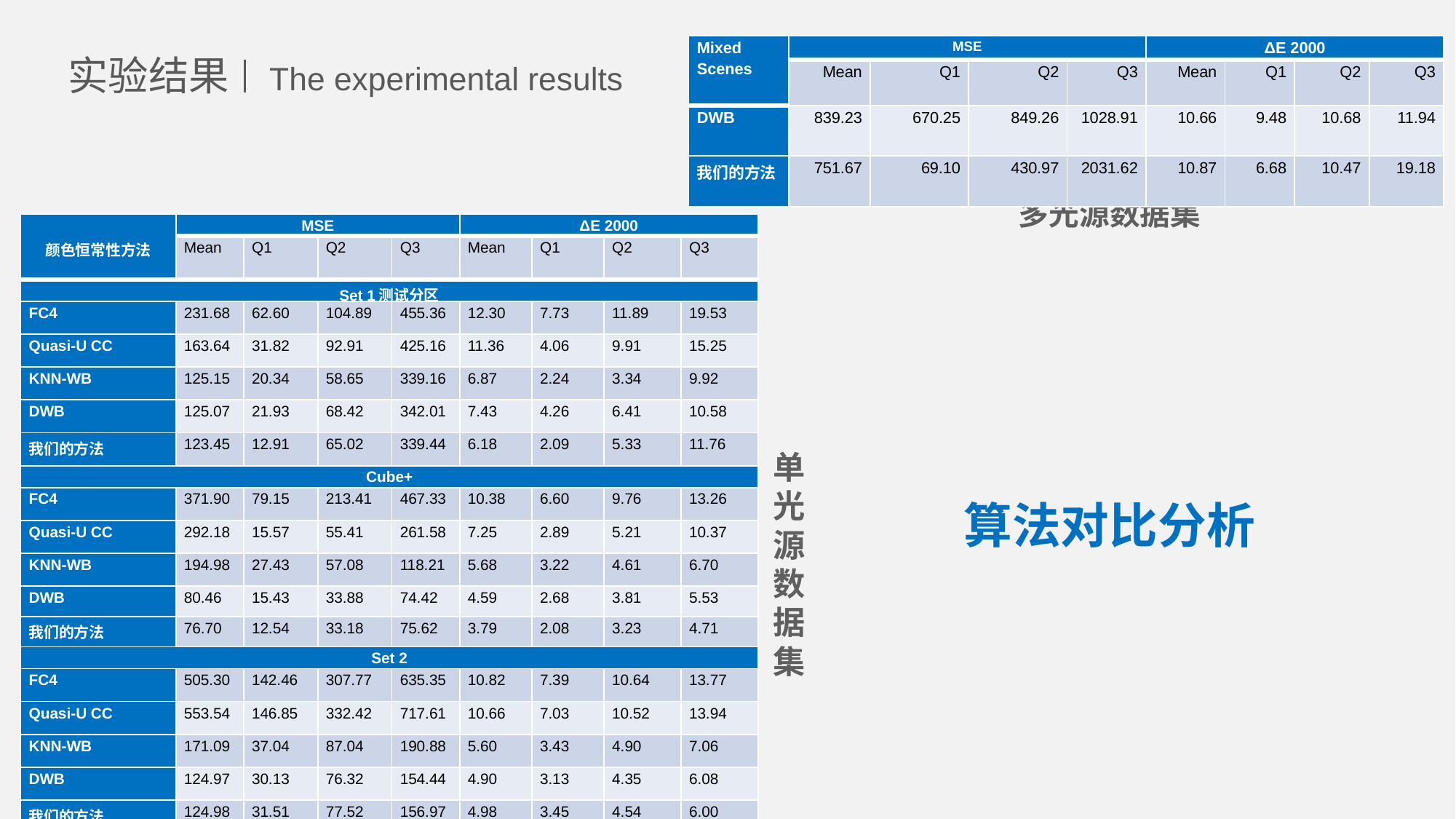

| Mixed Scenes | MSE |  |  |  | ΔE 2000 |  |  |  |
| --- | --- | --- | --- | --- | --- | --- | --- | --- |
|  | Mean | Q1 | Q2 | Q3 | Mean | Q1 | Q2 | Q3 |
| DWB | 839.23 | 670.25 | 849.26 | 1028.91 | 10.66 | 9.48 | 10.68 | 11.94 |
| 我们的方法 | 751.67 | 69.10 | 430.97 | 2031.62 | 10.87 | 6.68 | 10.47 | 19.18 |
实验结果
The experimental results
多光源数据集
| 颜色恒常性方法 | MSE |  |  |  | ΔE 2000 |  |  |  |
| --- | --- | --- | --- | --- | --- | --- | --- | --- |
|  | Mean | Q1 | Q2 | Q3 | Mean | Q1 | Q2 | Q3 |
| Set 1测试分区 |  |  |  |  |  |  |  |  |
| FC4 | 231.68 | 62.60 | 104.89 | 455.36 | 12.30 | 7.73 | 11.89 | 19.53 |
| Quasi-U CC | 163.64 | 31.82 | 92.91 | 425.16 | 11.36 | 4.06 | 9.91 | 15.25 |
| KNN-WB | 125.15 | 20.34 | 58.65 | 339.16 | 6.87 | 2.24 | 3.34 | 9.92 |
| DWB | 125.07 | 21.93 | 68.42 | 342.01 | 7.43 | 4.26 | 6.41 | 10.58 |
| 我们的方法 | 123.45 | 12.91 | 65.02 | 339.44 | 6.18 | 2.09 | 5.33 | 11.76 |
| Cube+ |  |  |  |  |  |  |  |  |
| FC4 | 371.90 | 79.15 | 213.41 | 467.33 | 10.38 | 6.60 | 9.76 | 13.26 |
| Quasi-U CC | 292.18 | 15.57 | 55.41 | 261.58 | 7.25 | 2.89 | 5.21 | 10.37 |
| KNN-WB | 194.98 | 27.43 | 57.08 | 118.21 | 5.68 | 3.22 | 4.61 | 6.70 |
| DWB | 80.46 | 15.43 | 33.88 | 74.42 | 4.59 | 2.68 | 3.81 | 5.53 |
| 我们的方法 | 76.70 | 12.54 | 33.18 | 75.62 | 3.79 | 2.08 | 3.23 | 4.71 |
| Set 2 |  |  |  |  |  |  |  |  |
| FC4 | 505.30 | 142.46 | 307.77 | 635.35 | 10.82 | 7.39 | 10.64 | 13.77 |
| Quasi-U CC | 553.54 | 146.85 | 332.42 | 717.61 | 10.66 | 7.03 | 10.52 | 13.94 |
| KNN-WB | 171.09 | 37.04 | 87.04 | 190.88 | 5.60 | 3.43 | 4.90 | 7.06 |
| DWB | 124.97 | 30.13 | 76.32 | 154.44 | 4.90 | 3.13 | 4.35 | 6.08 |
| 我们的方法 | 124.98 | 31.51 | 77.52 | 156.97 | 4.98 | 3.45 | 4.54 | 6.00 |
单光源
数据集
算法对比分析